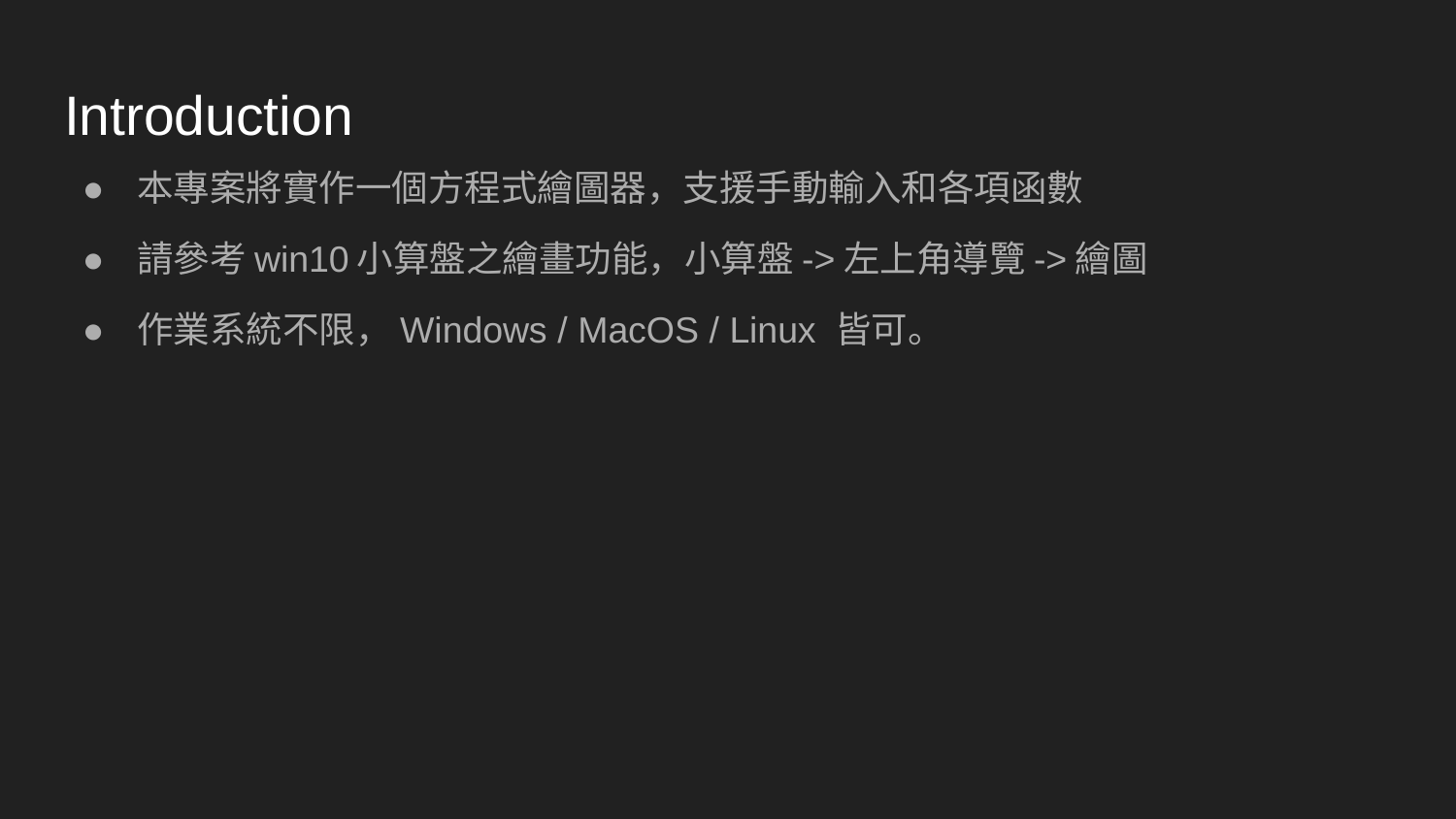

# Introduction
本專案將實作一個方程式繪圖器，支援手動輸入和各項函數
請參考win10小算盤之繪畫功能，小算盤->左上角導覽->繪圖
作業系統不限，Windows / MacOS / Linux 皆可。